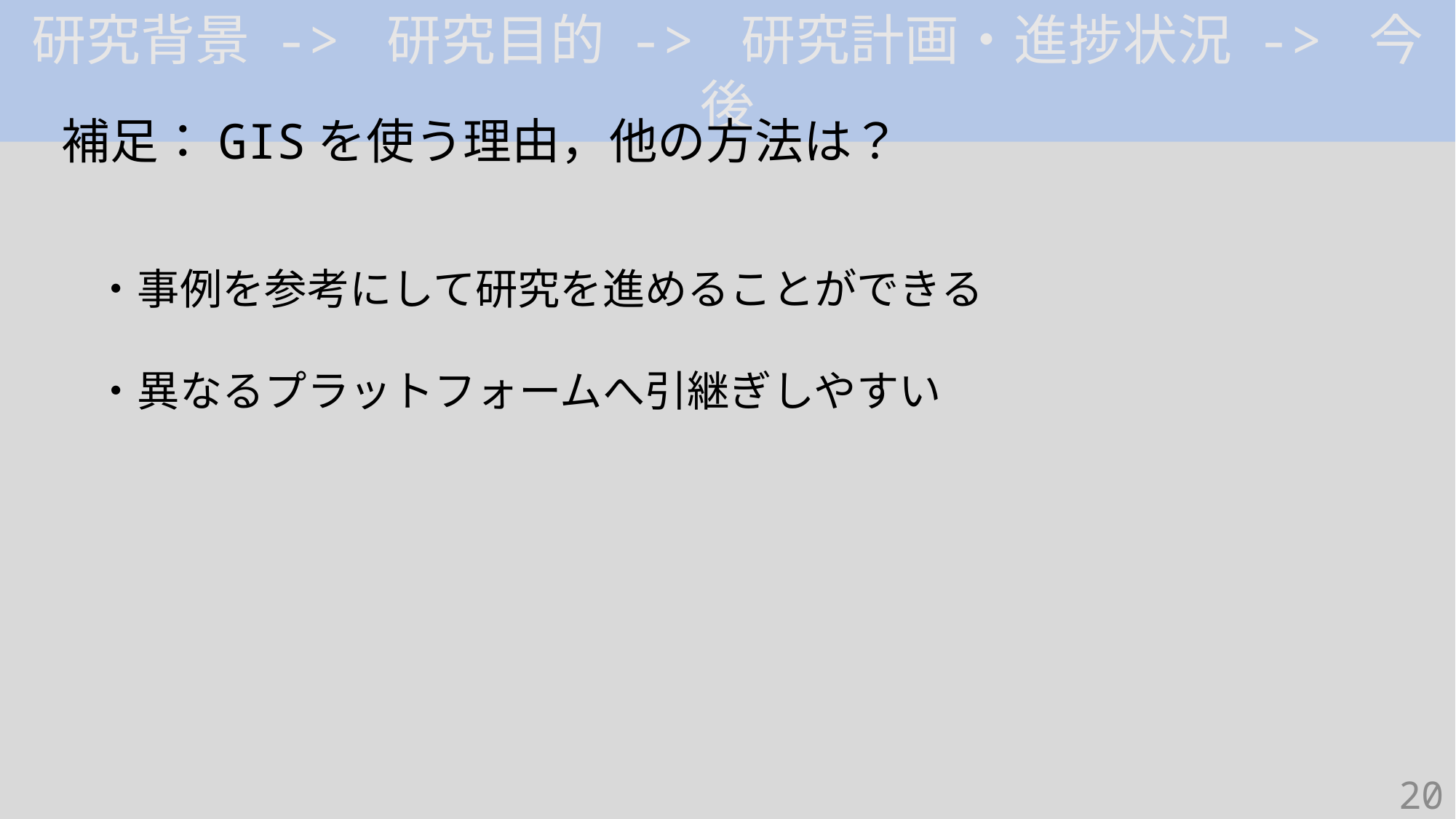

研究背景 -> 研究目的 -> 研究計画・進捗状況 -> 今後
補足：GISを使う理由，他の方法は？
・事例を参考にして研究を進めることができる

・異なるプラットフォームへ引継ぎしやすい
20